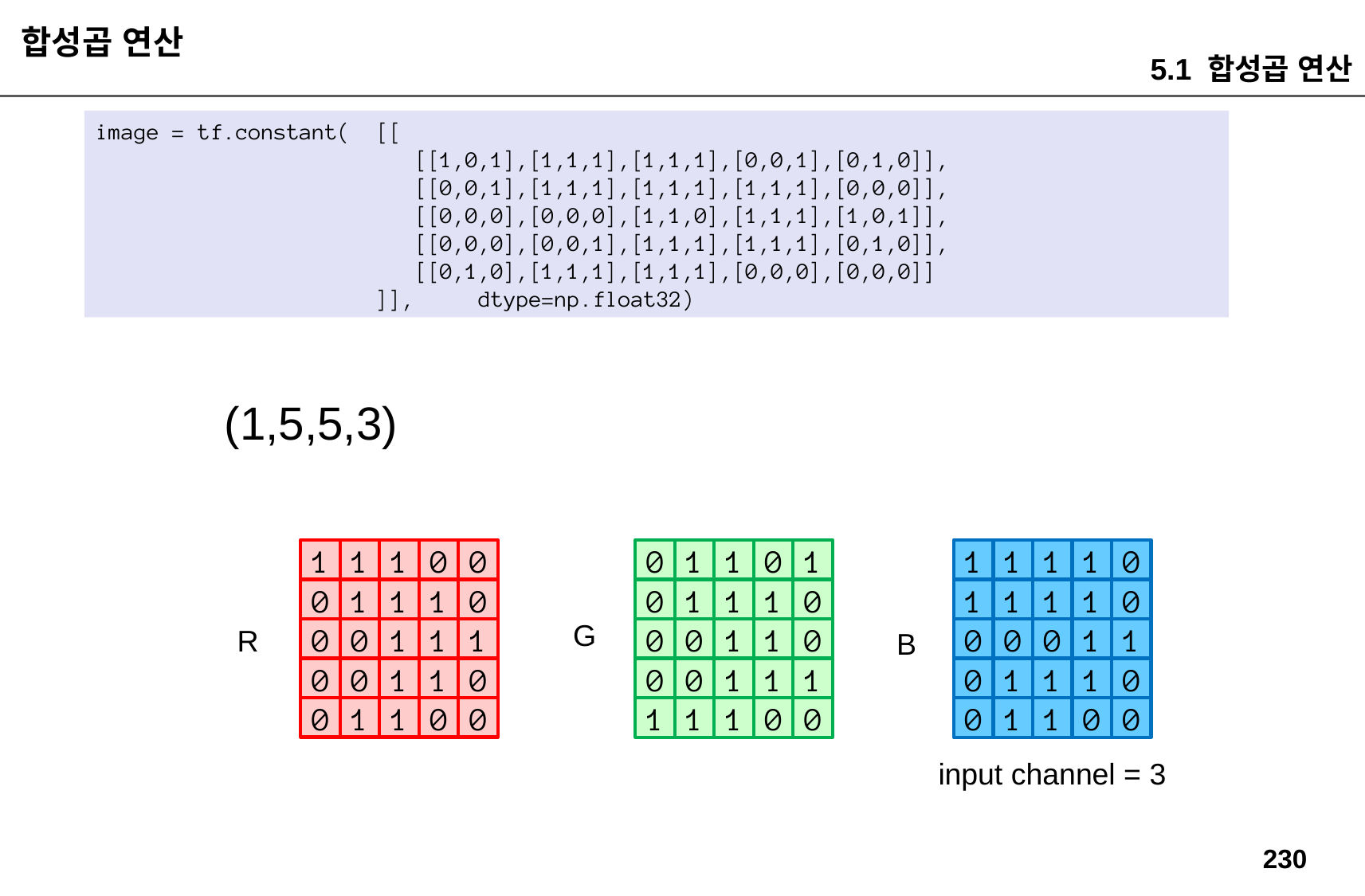

합성곱 연산
5.1 합성곱 연산
image = tf.constant(  [[
                         [[1,0,1],[1,1,1],[1,1,1],[0,0,1],[0,1,0]],
                         [[0,0,1],[1,1,1],[1,1,1],[1,1,1],[0,0,0]],
                         [[0,0,0],[0,0,0],[1,1,0],[1,1,1],[1,0,1]],
                         [[0,0,0],[0,0,1],[1,1,1],[1,1,1],[0,1,0]],
                         [[0,1,0],[1,1,1],[1,1,1],[0,0,0],[0,0,0]]
                      ]],     dtype=np.float32)
(1,5,5,3)
1
0
1
0
1
1
1
1
0
1
0
1
0
1
1
0
0
1
1
1
1
1
1
0
1
0
1
1
1
0
G
R
0
1
1
1
1
0
0
0
0
0
1
1
1
0
0
B
0
1
1
1
1
0
1
0
1
0
0
1
1
0
0
0
0
0
0
1
1
1
1
0
1
0
0
1
1
0
input channel = 3